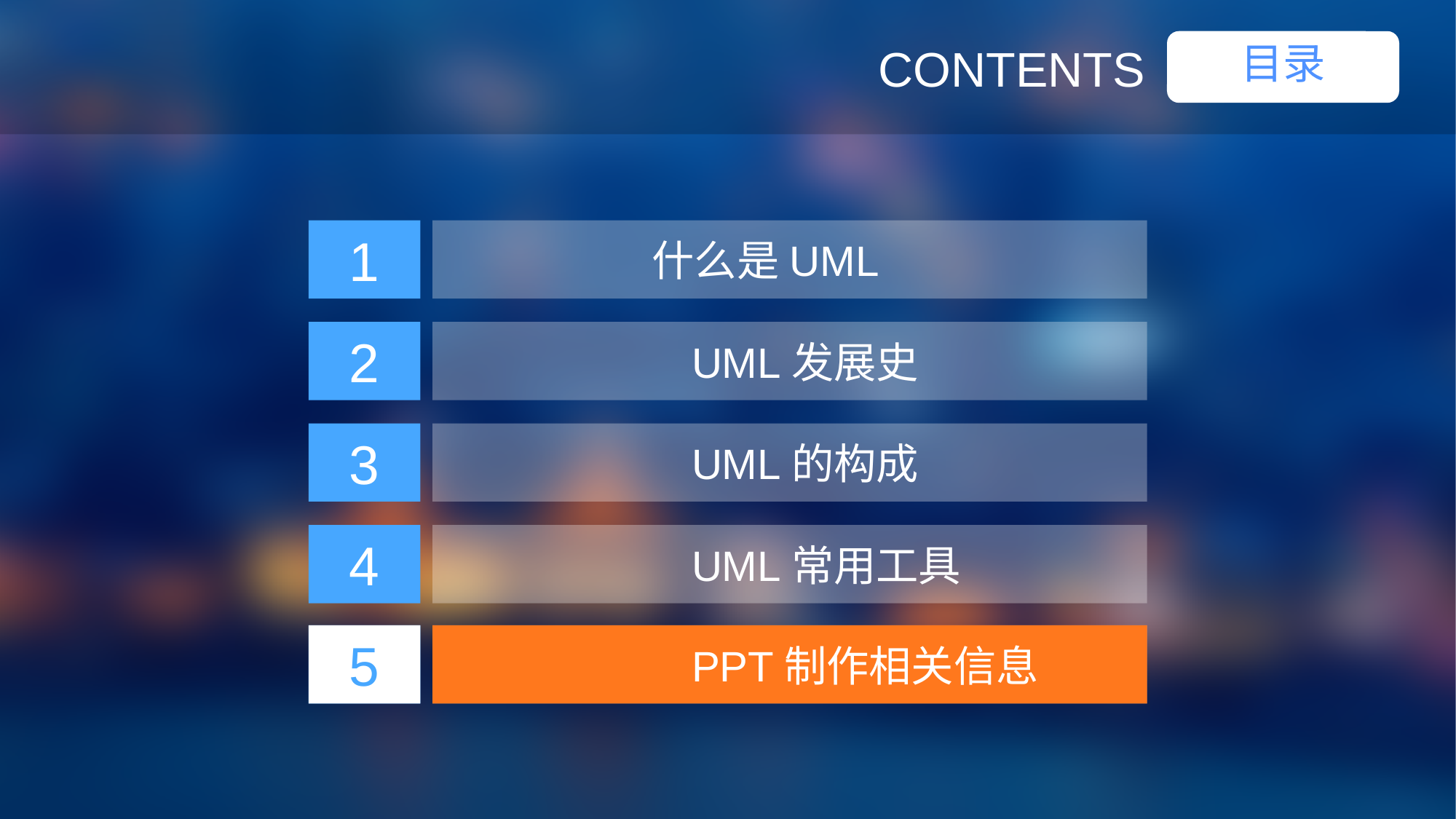

目录
CONTENTS
1
                     什么是UML
2
                     UML发展史
3
                     UML的构成
4
                     UML常用工具
5
                     点击添加标题
5
                     PPT制作相关信息